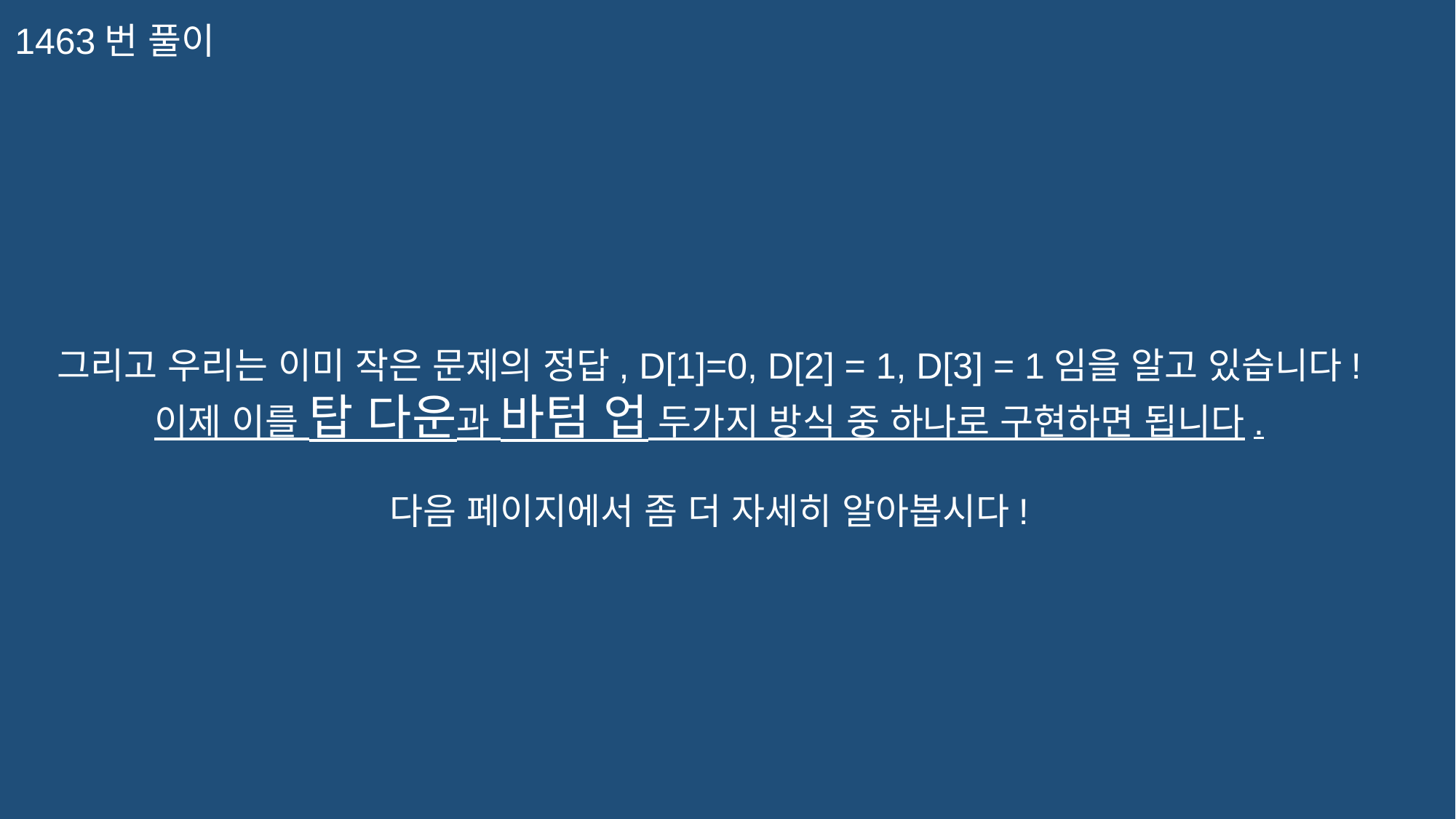

1463번 풀이

그리고 우리는 이미 작은 문제의 정답, D[1]=0, D[2] = 1, D[3] = 1임을 알고 있습니다!
이제 이를 탑 다운과 바텀 업 두가지 방식 중 하나로 구현하면 됩니다.

다음 페이지에서 좀 더 자세히 알아봅시다!